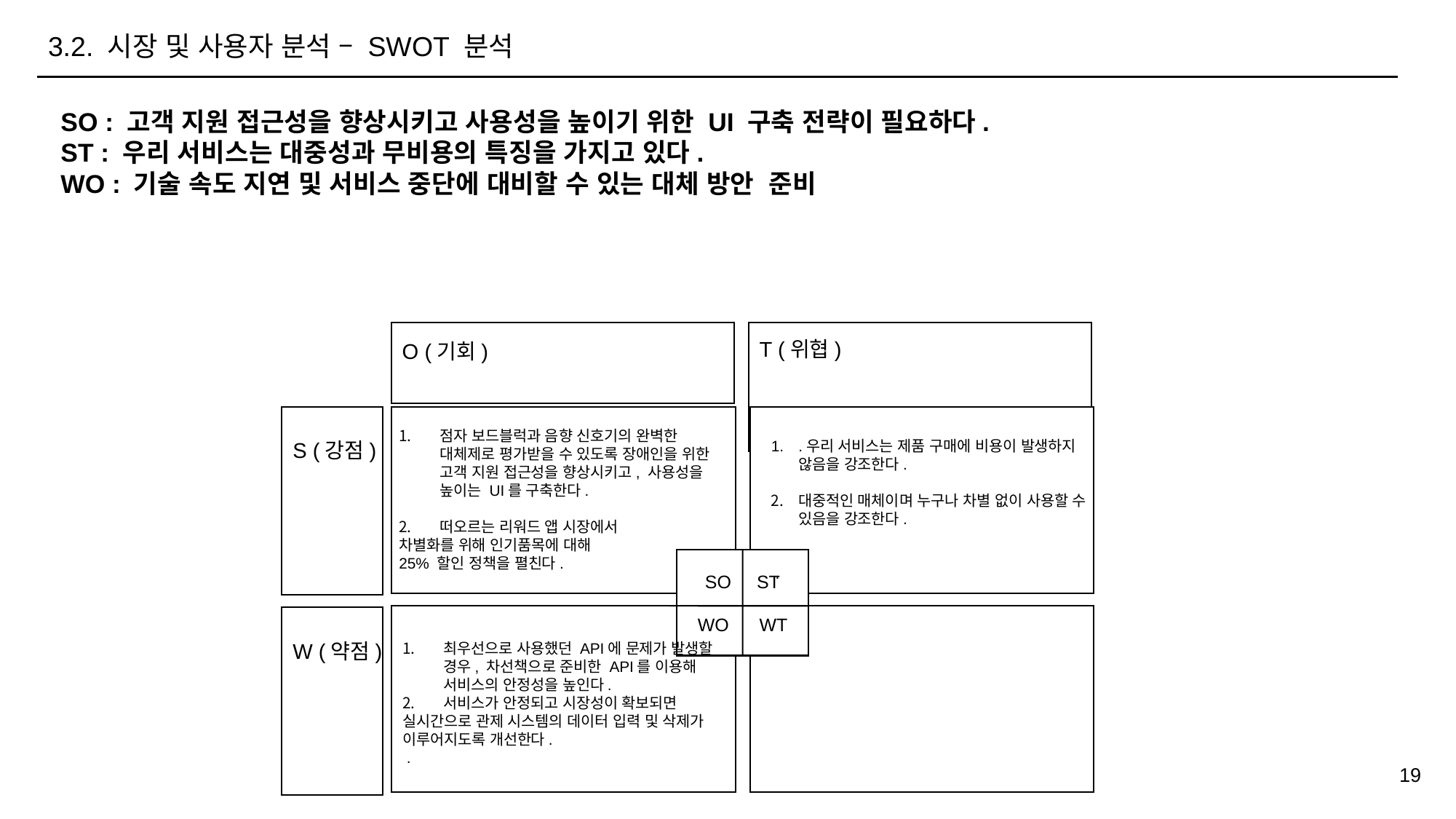

3.2. 시장 및 사용자 분석 – SWOT 분석

SO : 고객 지원 접근성을 향상시키고 사용성을 높이기 위한 UI 구축 전략이 필요하다.
ST : 우리 서비스는 대중성과 무비용의 특징을 가지고 있다.
WO : 기술 속도 지연 및 서비스 중단에 대비할 수 있는 대체 방안  준비

O (기회)

T (위협)

S (강점)

SO     ST

WO      WT

W (약점)

점자 보드블럭과 음향 신호기의 완벽한 대체제로 평가받을 수 있도록 장애인을 위한 고객 지원 접근성을 향상시키고, 사용성을 높이는 UI를 구축한다.

떠오르는 리워드 앱 시장에서
차별화를 위해 인기품목에 대해
25% 할인 정책을 펼친다.

.우리 서비스는 제품 구매에 비용이 발생하지 않음을 강조한다.

대중적인 매체이며 누구나 차별 없이 사용할 수 있음을 강조한다.

 .

최우선으로 사용했던 API에 문제가 발생할 경우, 차선책으로 준비한 API를 이용해 서비스의 안정성을 높인다.
서비스가 안정되고 시장성이 확보되면
실시간으로 관제 시스템의 데이터 입력 및 삭제가 이루어지도록 개선한다.
 .
19